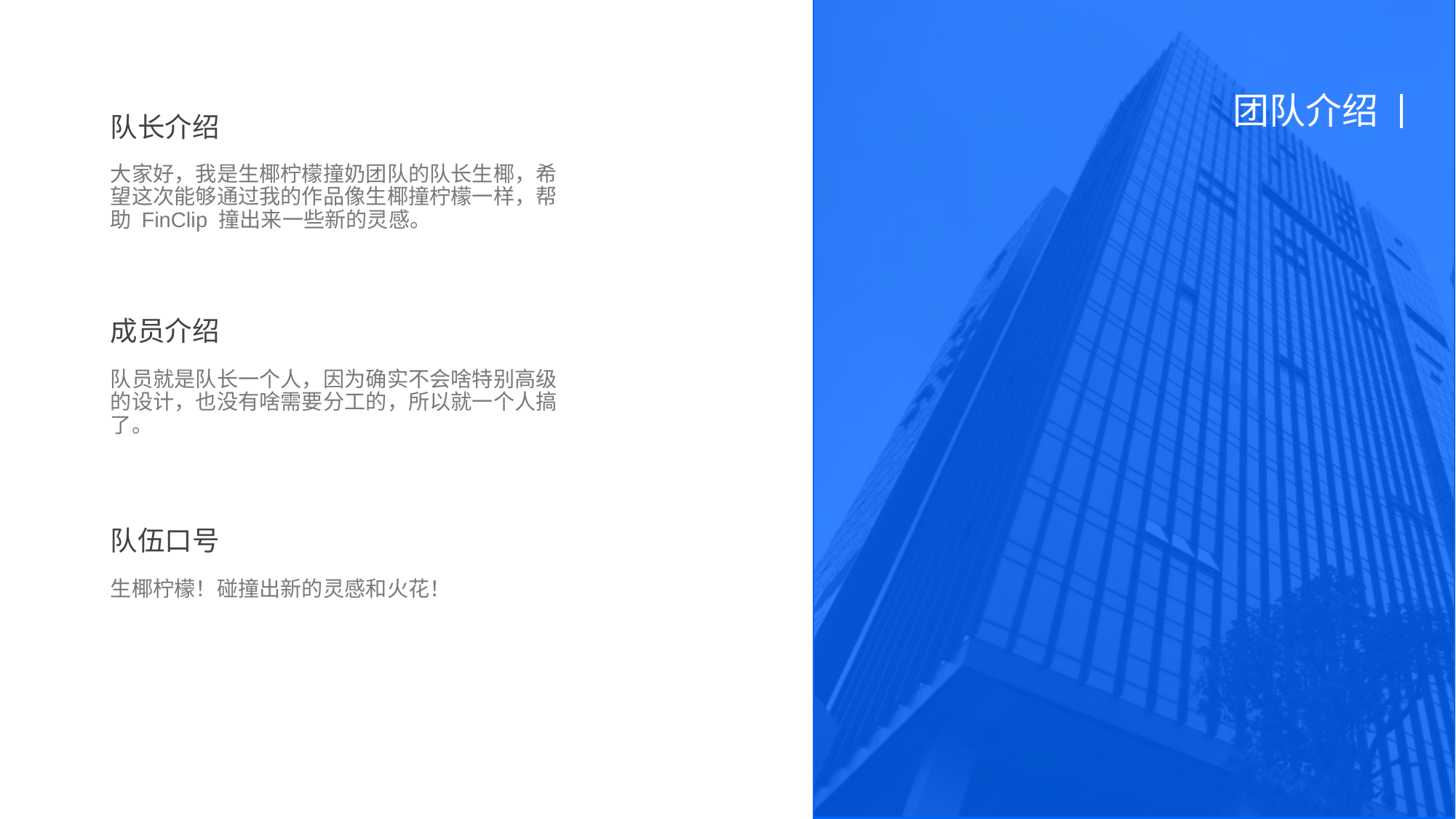

团队介绍
# 队长介绍
大家好，我是生椰柠檬撞奶团队的队长生椰，希望这次能够通过我的作品像生椰撞柠檬一样，帮助 FinClip 撞出来一些新的灵感。
成员介绍
队员就是队长一个人，因为确实不会啥特别高级的设计，也没有啥需要分工的，所以就一个人搞了。
队伍口号
生椰柠檬！碰撞出新的灵感和火花！